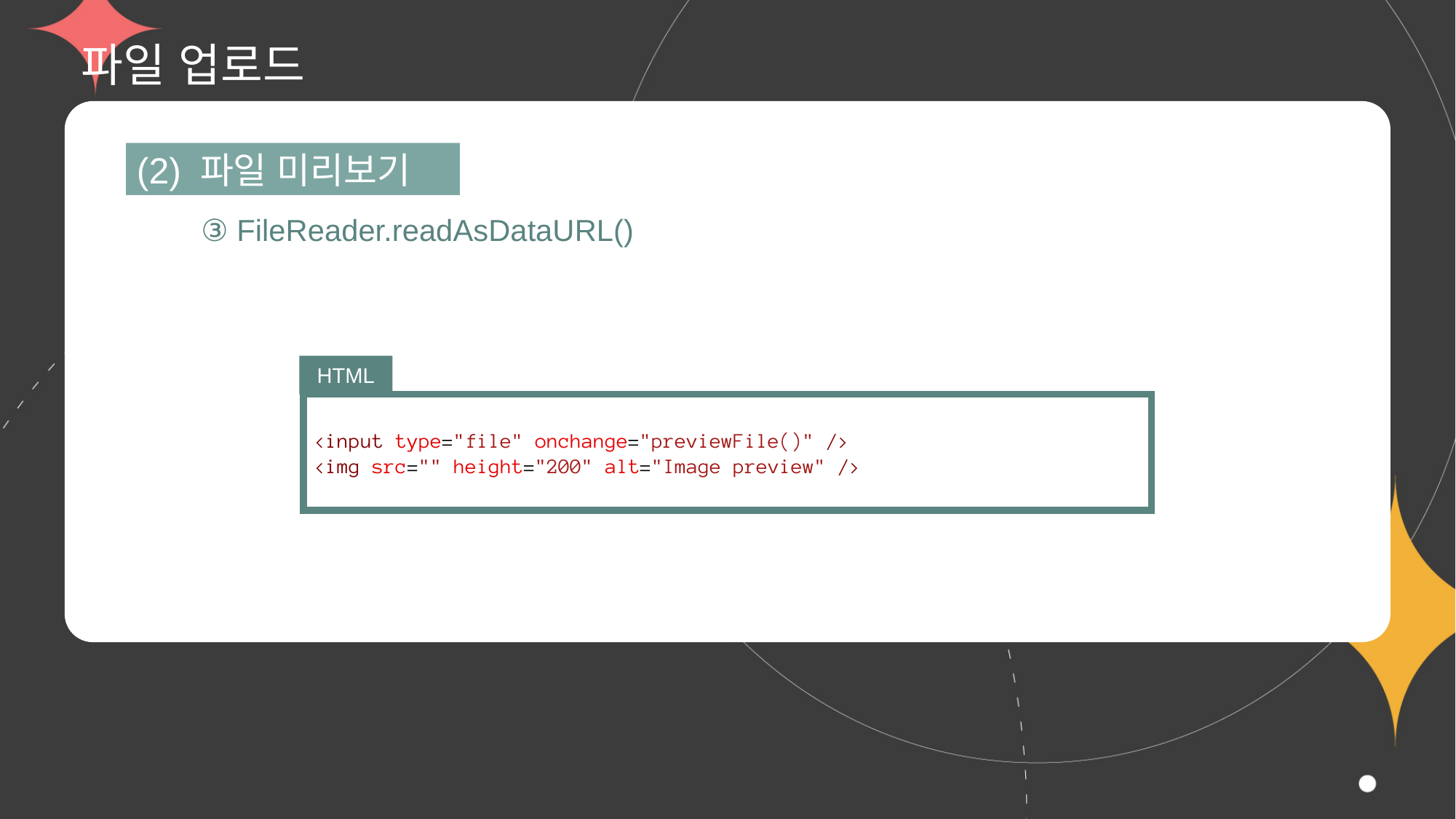

# 파일 업로드
(2) 파일 미리보기
③ FileReader.readAsDataURL()
HTML
<input type="file" onchange="previewFile()" />
<img src="" height="200" alt="Image preview" />